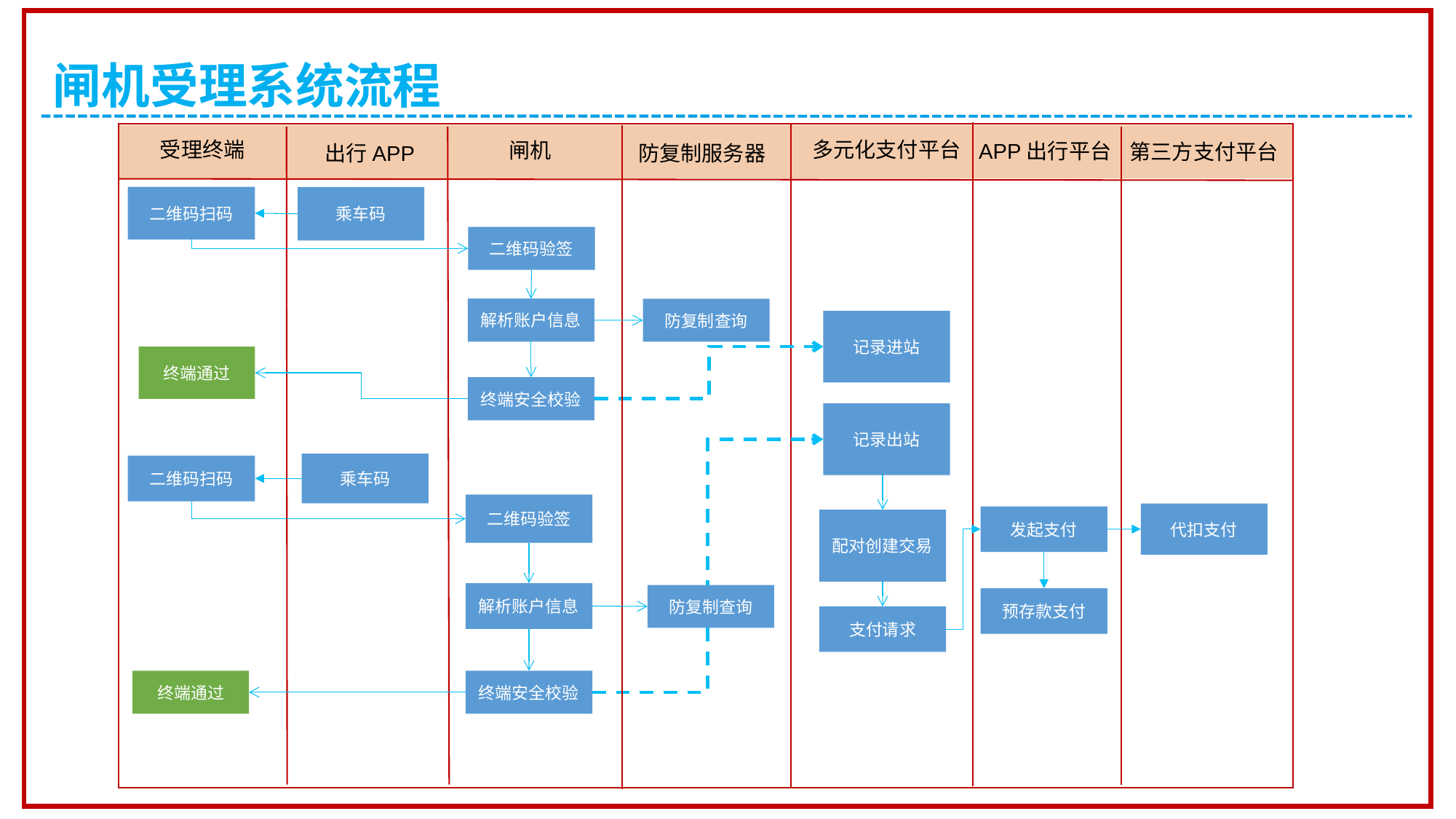

闸机受理系统流程

多元化支付平台
受理终端
闸机
APP出行平台
第三方支付平台
防复制服务器
出行APP
二维码扫码
乘车码
二维码验签
解析账户信息
防复制查询
记录进站
终端通过
终端安全校验
记录出站
乘车码
二维码扫码
二维码验签
代扣支付
发起支付
配对创建交易
解析账户信息
防复制查询
预存款支付
支付请求
终端通过
终端安全校验